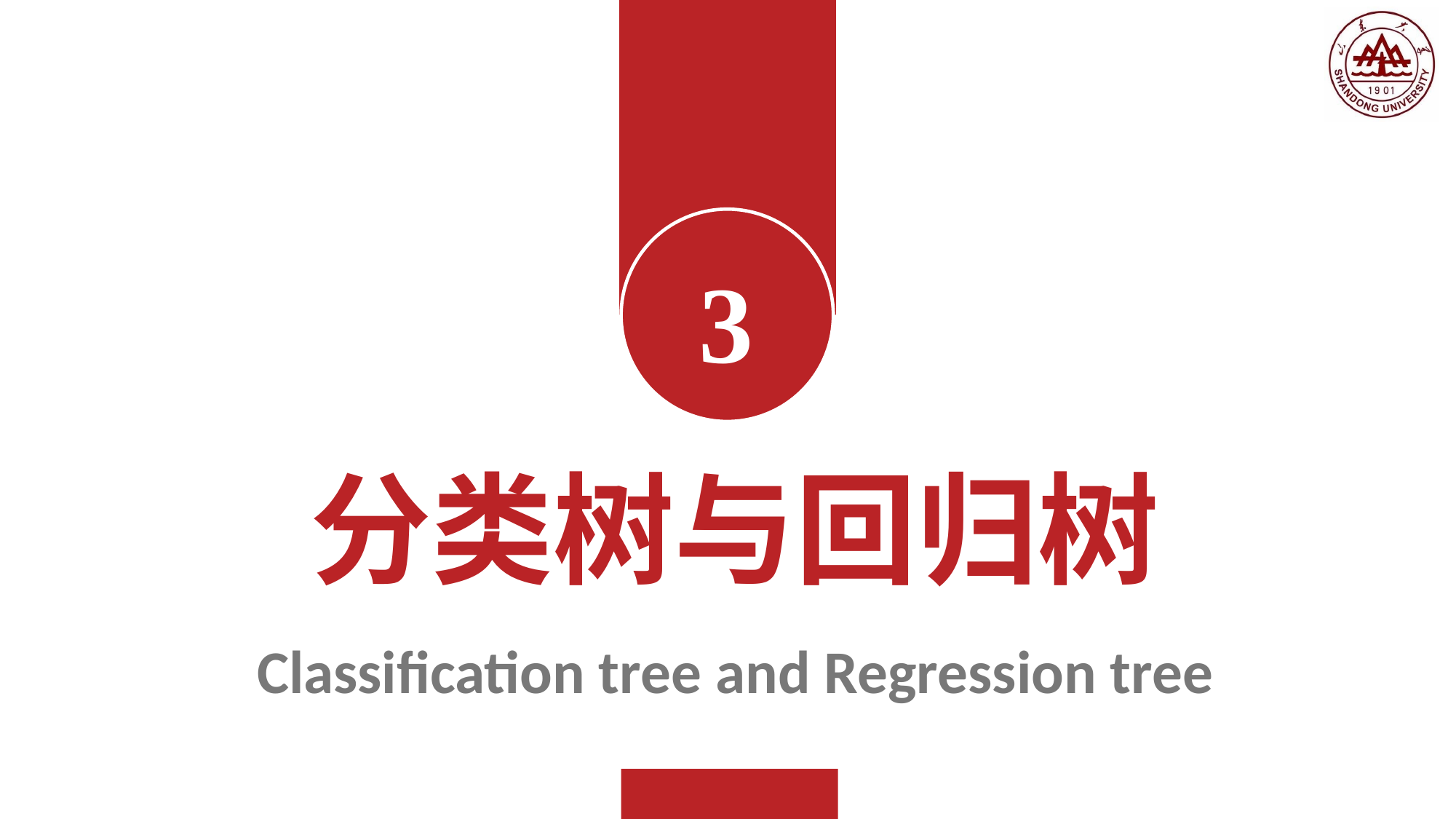

3
分类树与回归树
Classification tree and Regression tree